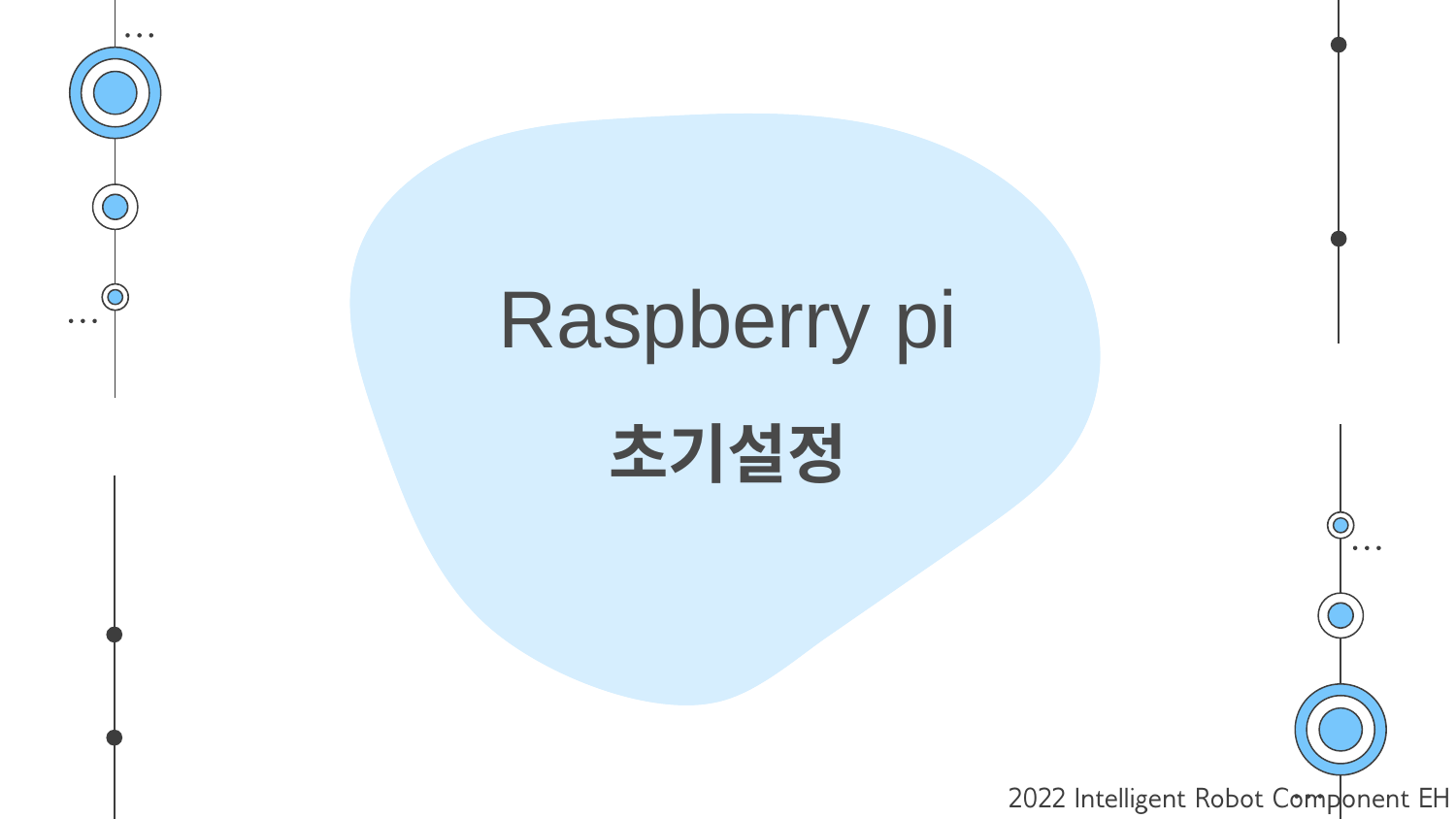

# Raspberry pi 초기설정
2022 Intelligent Robot Component EH